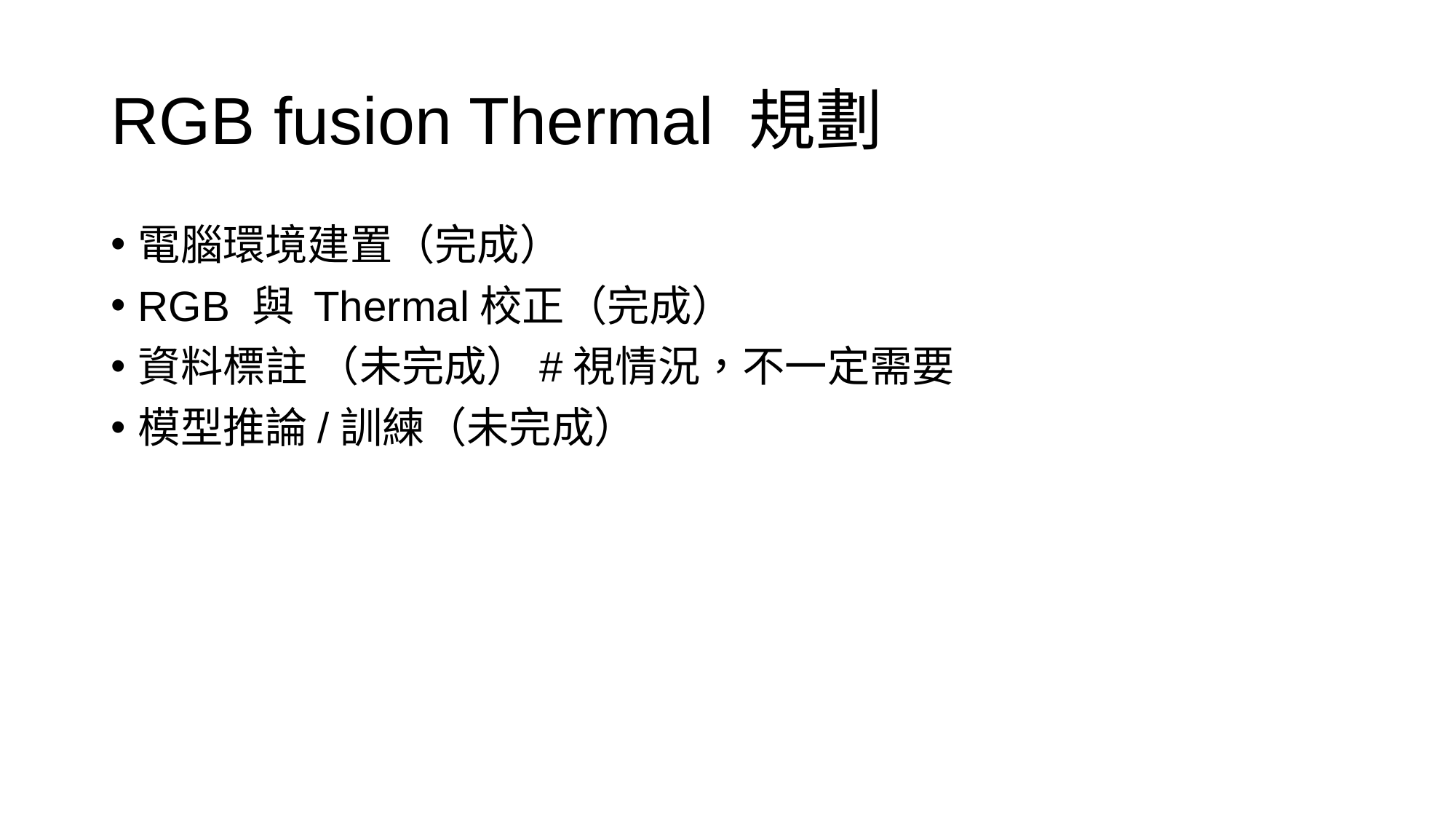

# RGB fusion Thermal 規劃
電腦環境建置（完成）
RGB 與 Thermal校正（完成）
資料標註 （未完成）#視情況，不一定需要
模型推論/訓練（未完成）